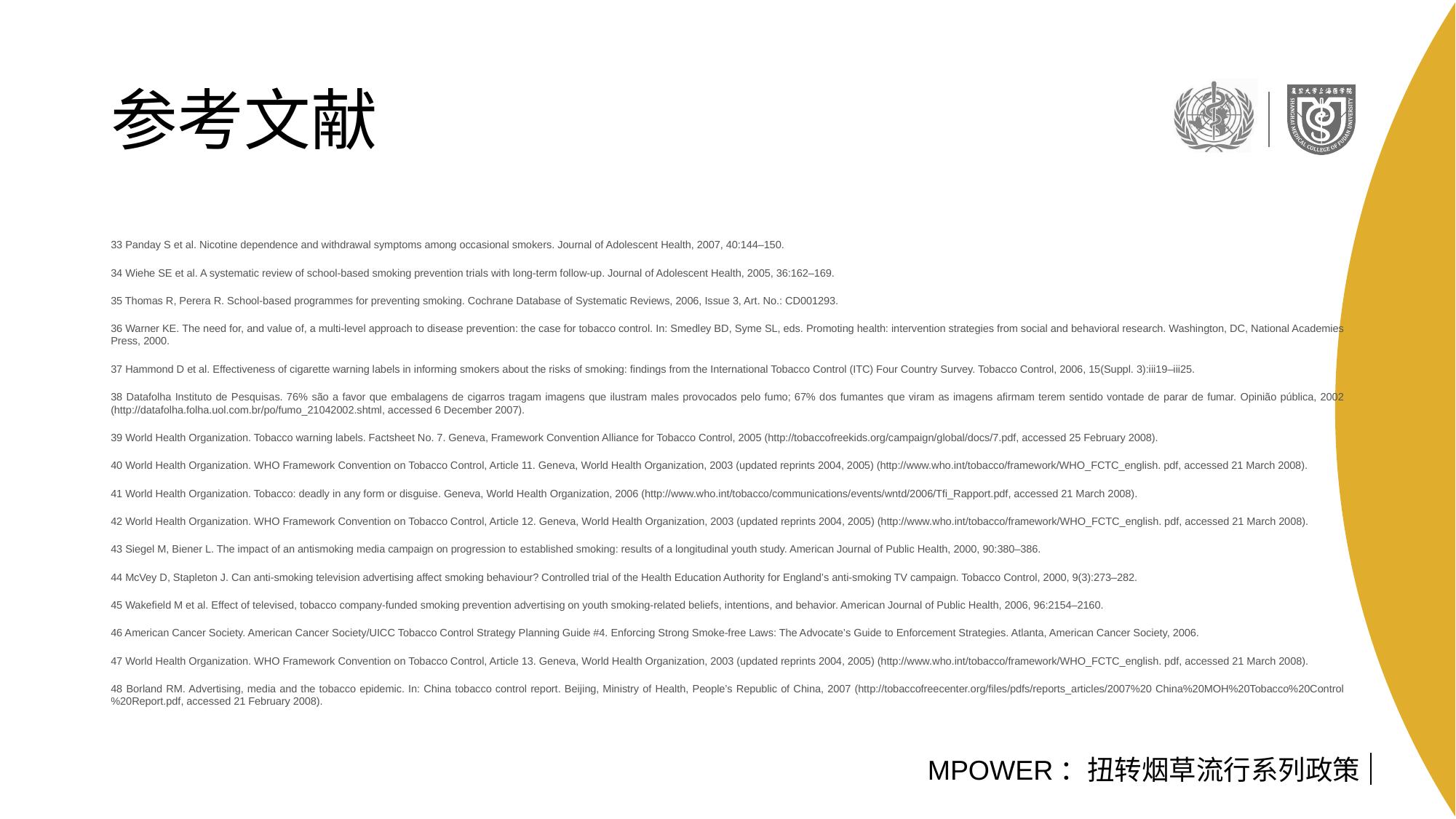

# 参考文献
33 Panday S et al. Nicotine dependence and withdrawal symptoms among occasional smokers. Journal of Adolescent Health, 2007, 40:144–150.
34 Wiehe SE et al. A systematic review of school-based smoking prevention trials with long-term follow-up. Journal of Adolescent Health, 2005, 36:162–169.
35 Thomas R, Perera R. School-based programmes for preventing smoking. Cochrane Database of Systematic Reviews, 2006, Issue 3, Art. No.: CD001293.
36 Warner KE. The need for, and value of, a multi-level approach to disease prevention: the case for tobacco control. In: Smedley BD, Syme SL, eds. Promoting health: intervention strategies from social and behavioral research. Washington, DC, National Academies Press, 2000.
37 Hammond D et al. Effectiveness of cigarette warning labels in informing smokers about the risks of smoking: ﬁndings from the International Tobacco Control (ITC) Four Country Survey. Tobacco Control, 2006, 15(Suppl. 3):iii19–iii25.
38 Datafolha Instituto de Pesquisas. 76% são a favor que embalagens de cigarros tragam imagens que ilustram males provocados pelo fumo; 67% dos fumantes que viram as imagens aﬁrmam terem sentido vontade de parar de fumar. Opinião pública, 2002 (http://datafolha.folha.uol.com.br/po/fumo_21042002.shtml, accessed 6 December 2007).
39 World Health Organization. Tobacco warning labels. Factsheet No. 7. Geneva, Framework Convention Alliance for Tobacco Control, 2005 (http://tobaccofreekids.org/campaign/global/docs/7.pdf, accessed 25 February 2008).
40 World Health Organization. WHO Framework Convention on Tobacco Control, Article 11. Geneva, World Health Organization, 2003 (updated reprints 2004, 2005) (http://www.who.int/tobacco/framework/WHO_FCTC_english. pdf, accessed 21 March 2008).
41 World Health Organization. Tobacco: deadly in any form or disguise. Geneva, World Health Organization, 2006 (http://www.who.int/tobacco/communications/events/wntd/2006/Tﬁ_Rapport.pdf, accessed 21 March 2008).
42 World Health Organization. WHO Framework Convention on Tobacco Control, Article 12. Geneva, World Health Organization, 2003 (updated reprints 2004, 2005) (http://www.who.int/tobacco/framework/WHO_FCTC_english. pdf, accessed 21 March 2008).
43 Siegel M, Biener L. The impact of an antismoking media campaign on progression to established smoking: results of a longitudinal youth study. American Journal of Public Health, 2000, 90:380–386.
44 McVey D, Stapleton J. Can anti-smoking television advertising affect smoking behaviour? Controlled trial of the Health Education Authority for England’s anti-smoking TV campaign. Tobacco Control, 2000, 9(3):273–282.
45 Wakeﬁeld M et al. Effect of televised, tobacco company-funded smoking prevention advertising on youth smoking-related beliefs, intentions, and behavior. American Journal of Public Health, 2006, 96:2154–2160.
46 American Cancer Society. American Cancer Society/UICC Tobacco Control Strategy Planning Guide #4. Enforcing Strong Smoke-free Laws: The Advocate’s Guide to Enforcement Strategies. Atlanta, American Cancer Society, 2006.
47 World Health Organization. WHO Framework Convention on Tobacco Control, Article 13. Geneva, World Health Organization, 2003 (updated reprints 2004, 2005) (http://www.who.int/tobacco/framework/WHO_FCTC_english. pdf, accessed 21 March 2008).
48 Borland RM. Advertising, media and the tobacco epidemic. In: China tobacco control report. Beijing, Ministry of Health, People’s Republic of China, 2007 (http://tobaccofreecenter.org/ﬁles/pdfs/reports_articles/2007%20 China%20MOH%20Tobacco%20Control%20Report.pdf, accessed 21 February 2008).